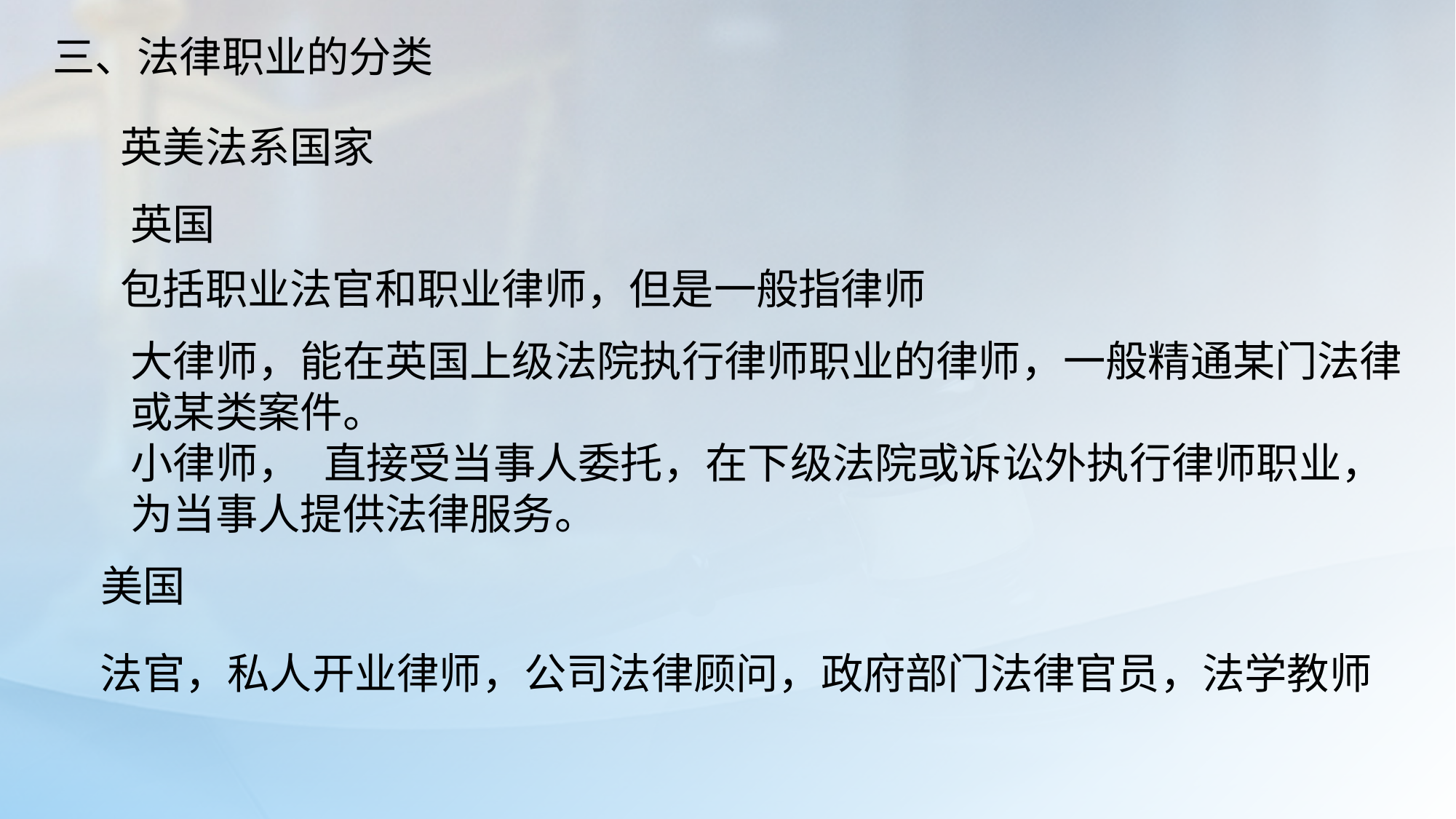

三、法律职业的分类
英美法系国家
英国
包括职业法官和职业律师，但是一般指律师
大律师，能在英国上级法院执行律师职业的律师，一般精通某门法律或某类案件。
小律师，  直接受当事人委托，在下级法院或诉讼外执行律师职业，为当事人提供法律服务。

美国
法官，私人开业律师，公司法律顾问，政府部门法律官员，法学教师